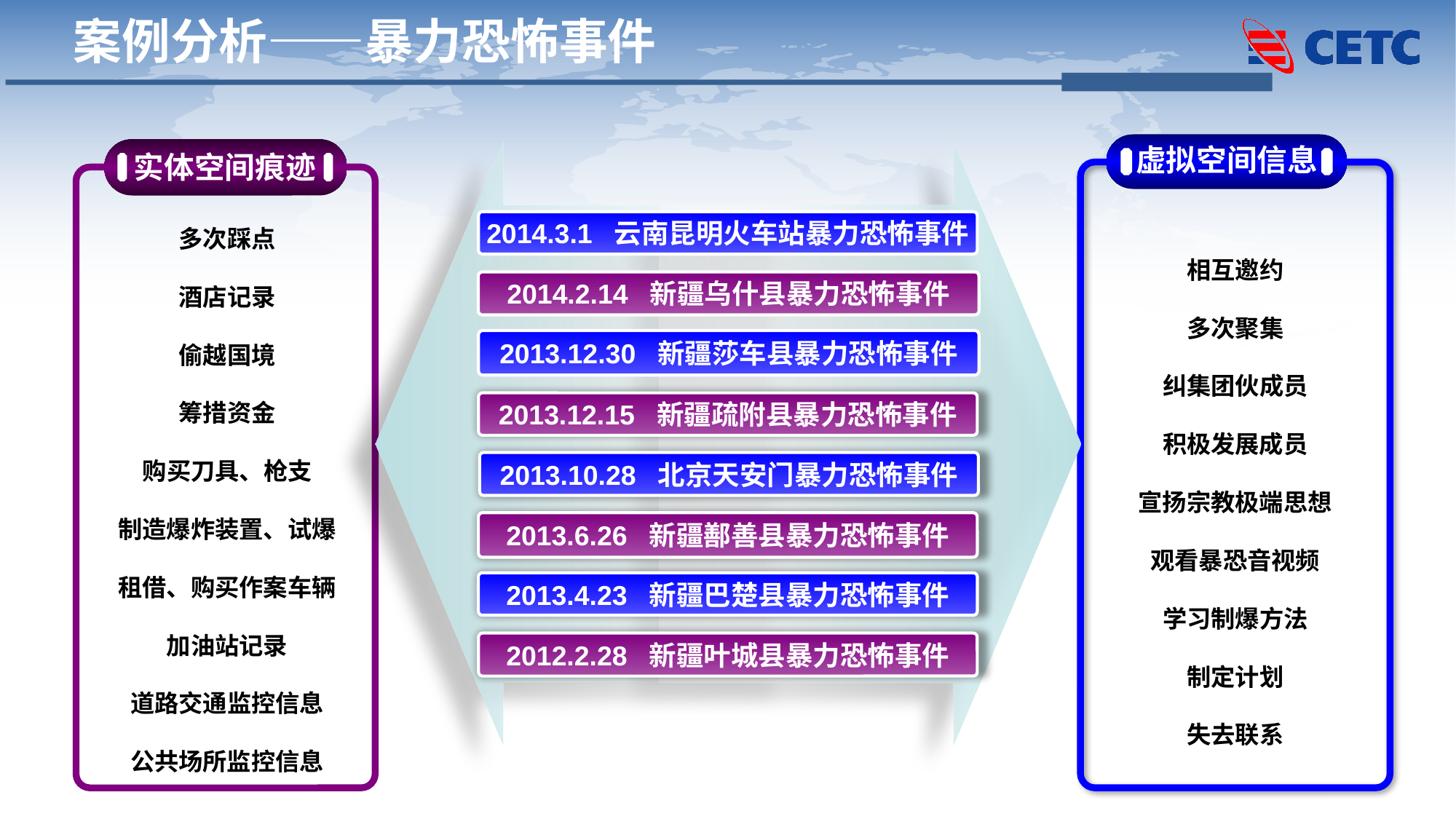

案例分析——暴力恐怖事件

虚拟空间信息

实体空间痕迹

多次踩点
酒店记录
偷越国境
筹措资金
购买刀具、枪支
制造爆炸装置、试爆
租借、购买作案车辆
加油站记录
道路交通监控信息
公共场所监控信息
2014.3.1  云南昆明火车站暴力恐怖事件
相互邀约
多次聚集
纠集团伙成员
积极发展成员
宣扬宗教极端思想
观看暴恐音视频
学习制爆方法
制定计划
失去联系
2014.2.14  新疆乌什县暴力恐怖事件
2013.12.30  新疆莎车县暴力恐怖事件
2013.12.15  新疆疏附县暴力恐怖事件
2013.10.28  北京天安门暴力恐怖事件
2013.6.26  新疆鄯善县暴力恐怖事件
2013.4.23  新疆巴楚县暴力恐怖事件
2012.2.28  新疆叶城县暴力恐怖事件